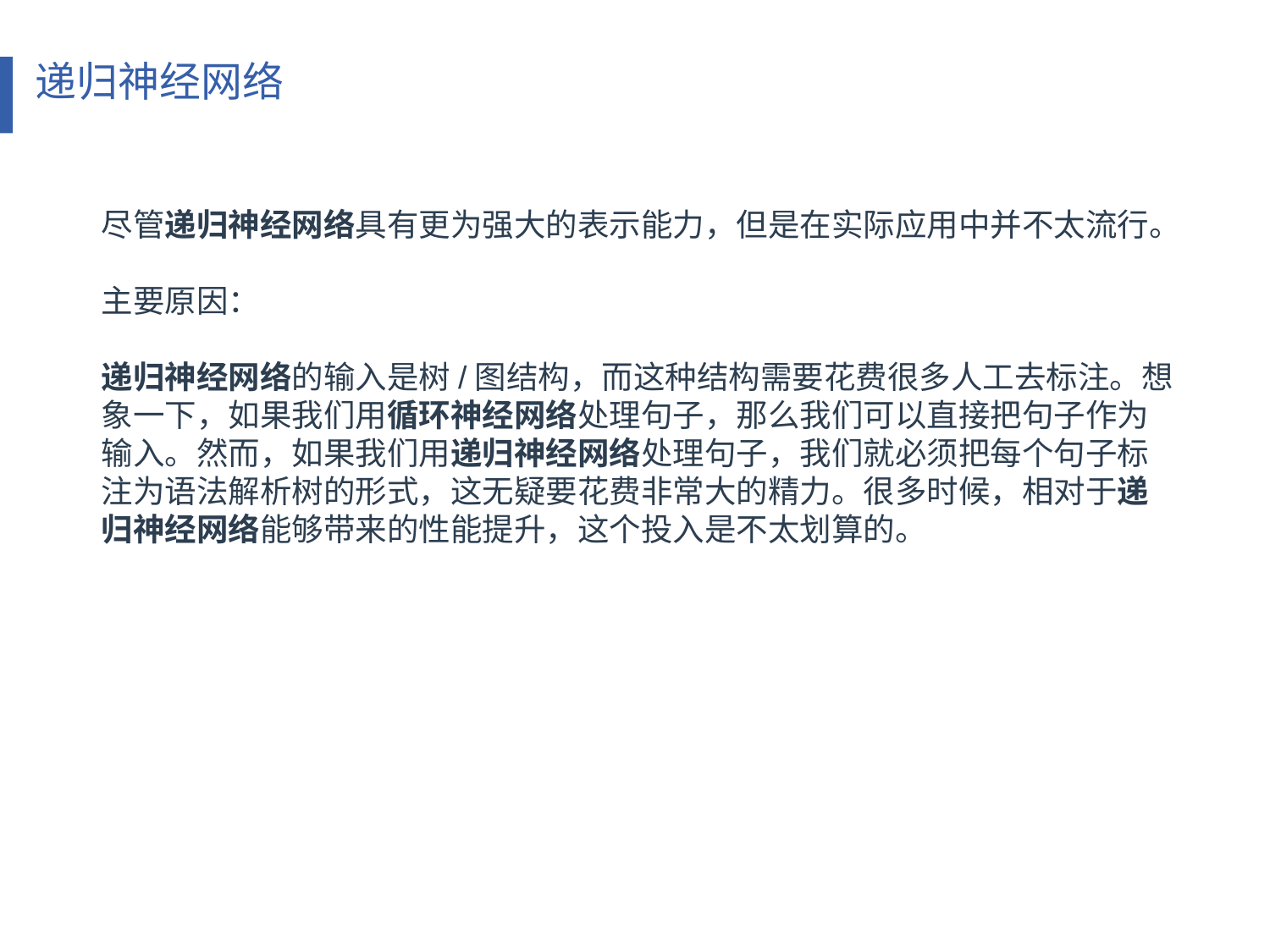

递归神经网络
尽管递归神经网络具有更为强大的表示能力，但是在实际应用中并不太流行。

主要原因：

递归神经网络的输入是树/图结构，而这种结构需要花费很多人工去标注。想象一下，如果我们用循环神经网络处理句子，那么我们可以直接把句子作为输入。然而，如果我们用递归神经网络处理句子，我们就必须把每个句子标注为语法解析树的形式，这无疑要花费非常大的精力。很多时候，相对于递归神经网络能够带来的性能提升，这个投入是不太划算的。